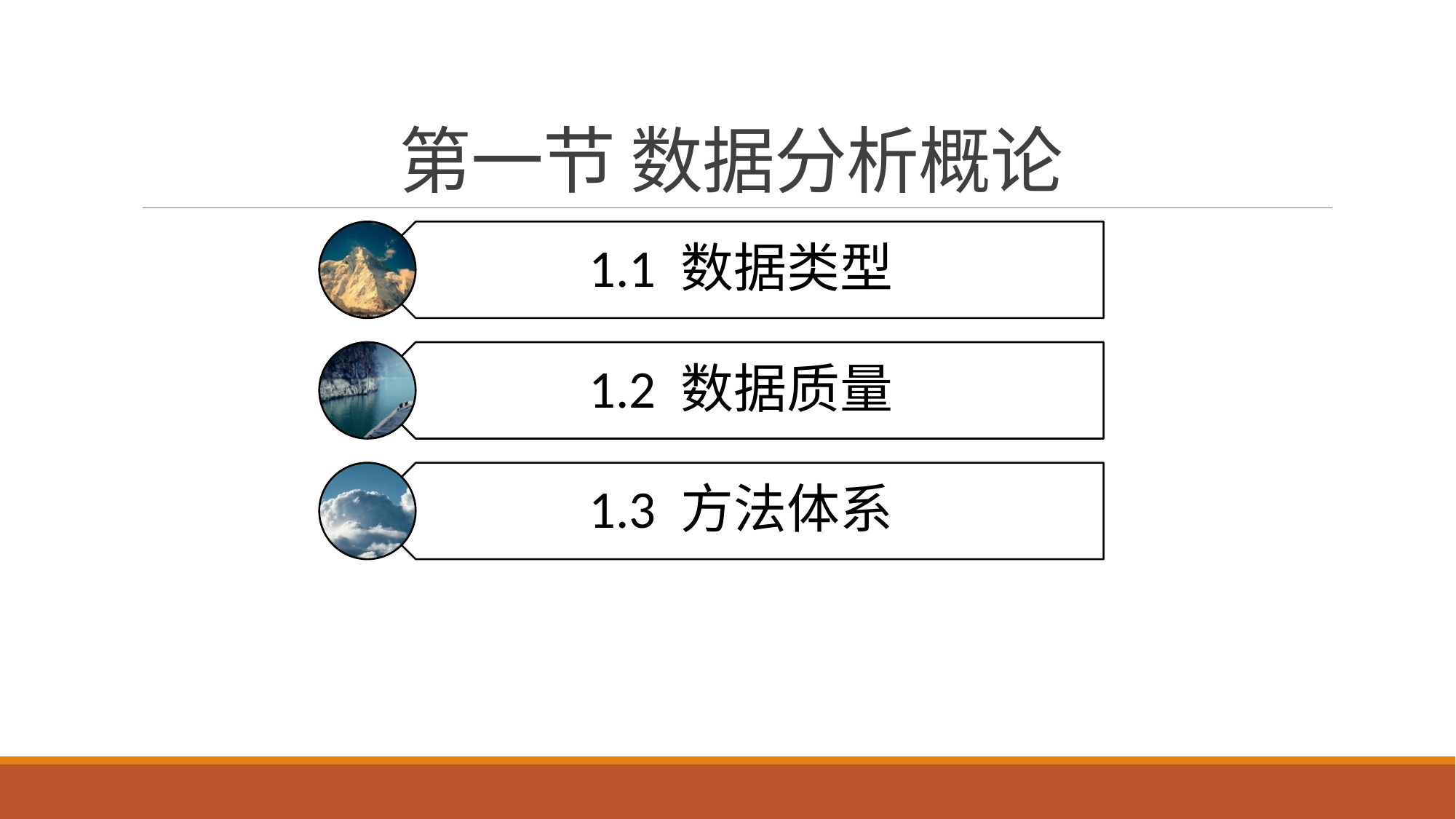

# 第一节 数据分析概论
1.1 数据类型
1.2 数据质量
1.3 方法体系